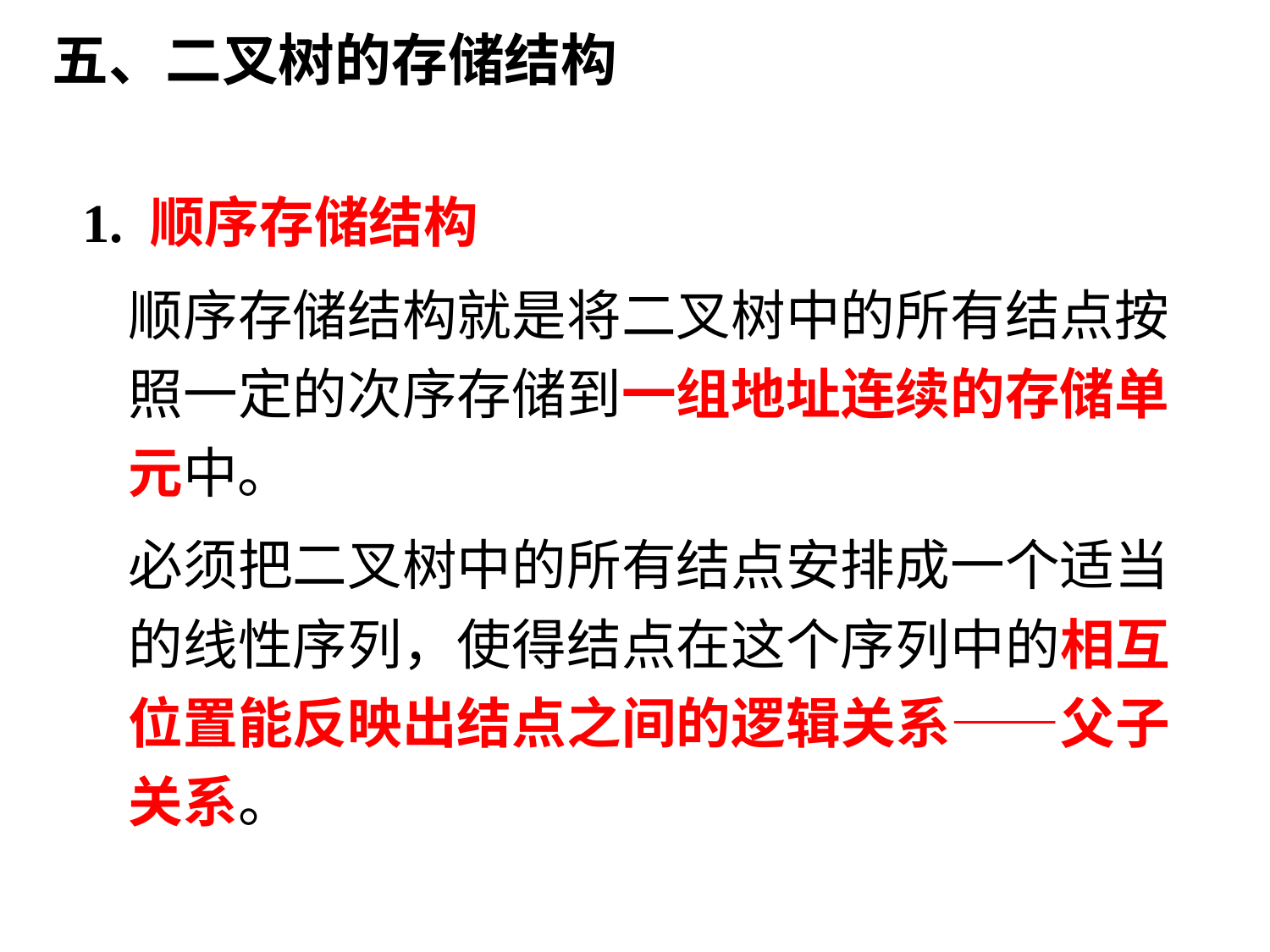

# 五、二叉树的存储结构
1. 顺序存储结构
		顺序存储结构就是将二叉树中的所有结点按照一定的次序存储到一组地址连续的存储单元中。
		必须把二叉树中的所有结点安排成一个适当的线性序列，使得结点在这个序列中的相互位置能反映出结点之间的逻辑关系——父子关系。